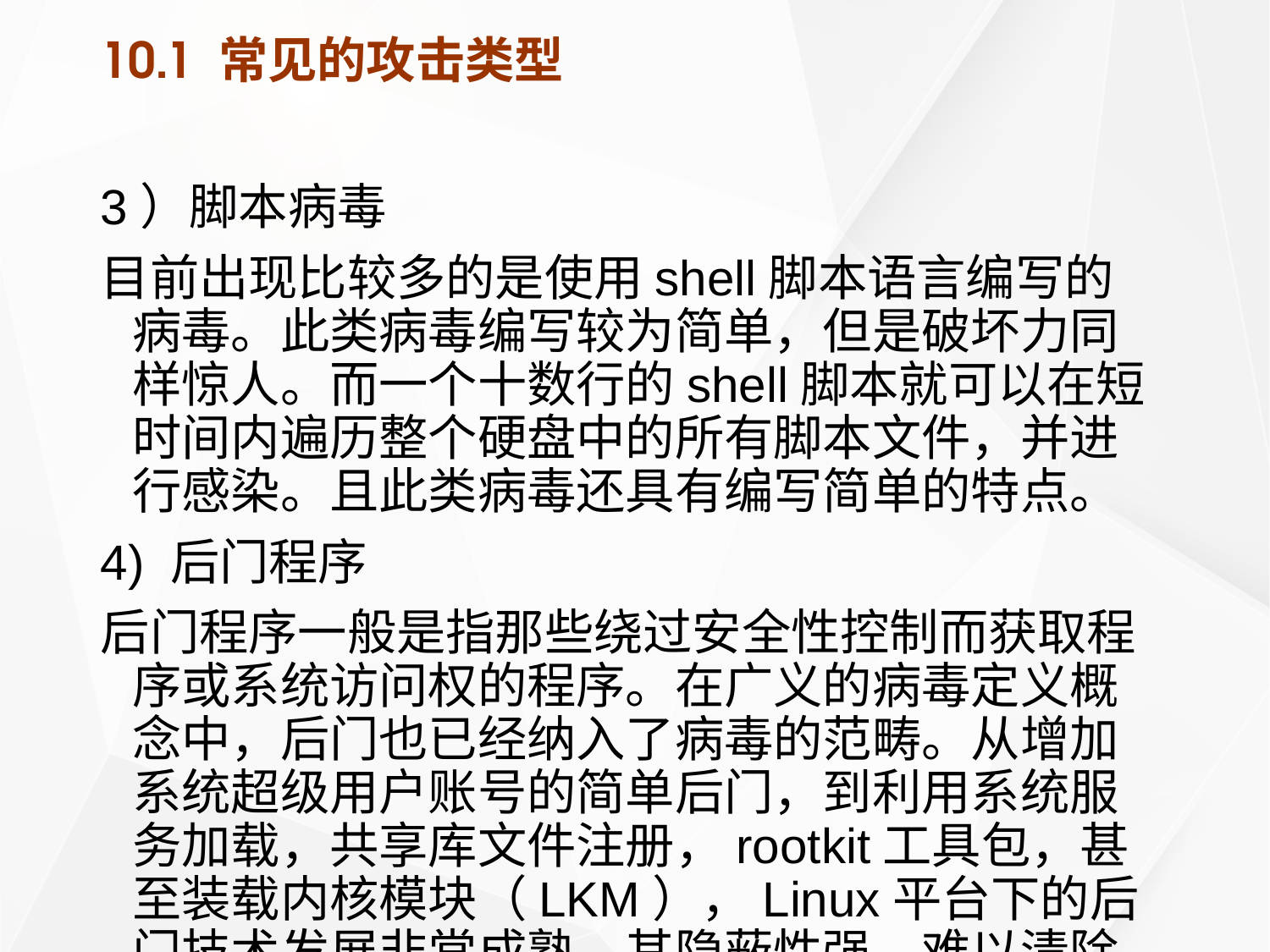

# 10.1 常见的攻击类型
3）脚本病毒
目前出现比较多的是使用shell脚本语言编写的病毒。此类病毒编写较为简单，但是破坏力同样惊人。而一个十数行的shell脚本就可以在短时间内遍历整个硬盘中的所有脚本文件，并进行感染。且此类病毒还具有编写简单的特点。
4) 后门程序
后门程序一般是指那些绕过安全性控制而获取程序或系统访问权的程序。在广义的病毒定义概念中，后门也已经纳入了病毒的范畴。从增加系统超级用户账号的简单后门，到利用系统服务加载，共享库文件注册，rootkit工具包，甚至装载内核模块（LKM），Linux平台下的后门技术发展非常成熟，其隐蔽性强，难以清除。